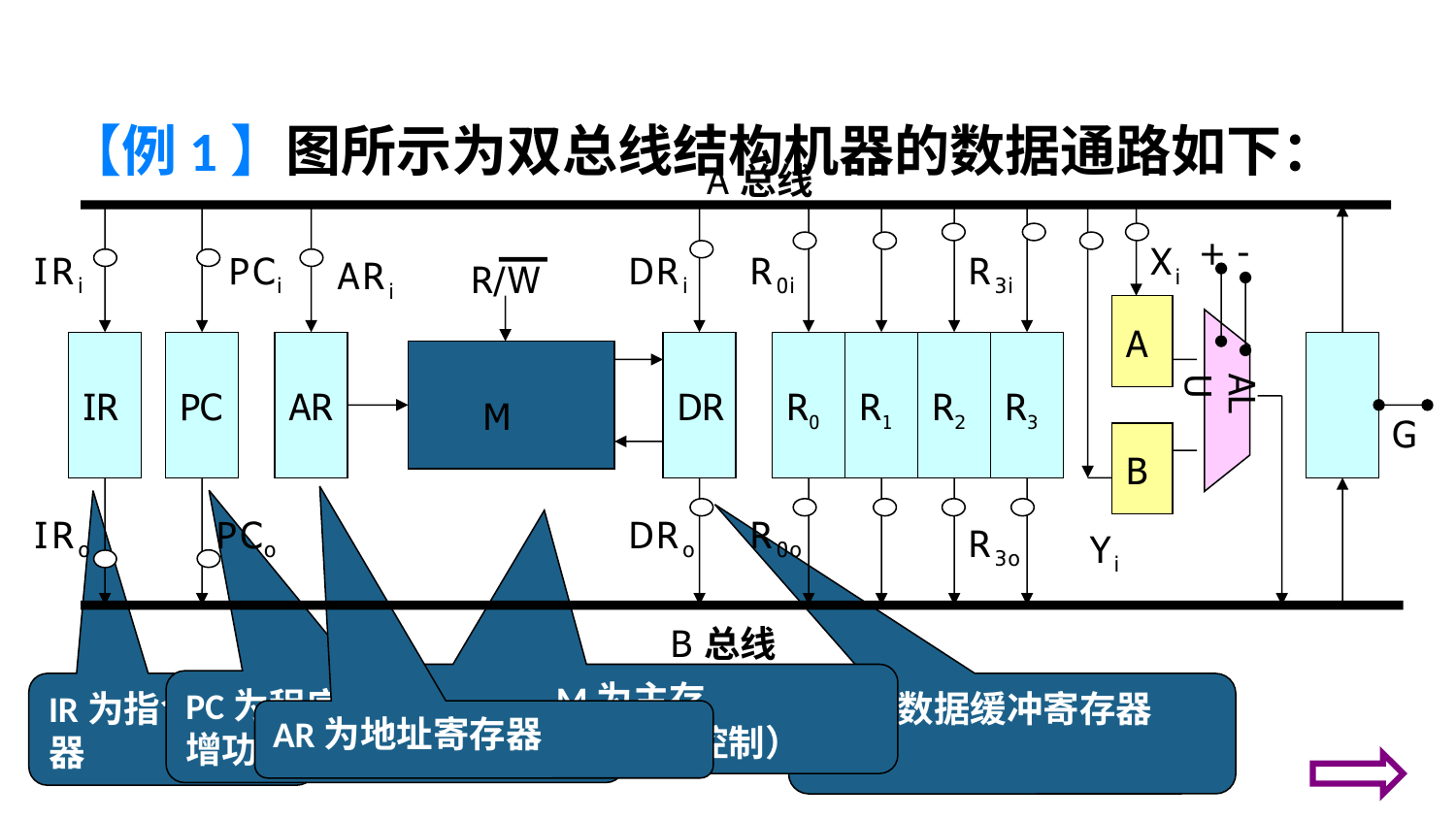

# 【例1】图所示为双总线结构机器的数据通路如下：
A总线

IR

PC

DR

R0

R1

R2

R3

+ -

Xi

IRi
PCi
DRi
R0i
R3i
ARi

R/W

A

ALU
AR

M

G

B

IRo
PCo
DRo
R0o
R3o
Yi

B总线

M为主存
（受R/W信号控制）

PC为程序计数器（具有自增功能）
IR为指令寄存器
DR为数据缓冲寄存器
AR为地址寄存器